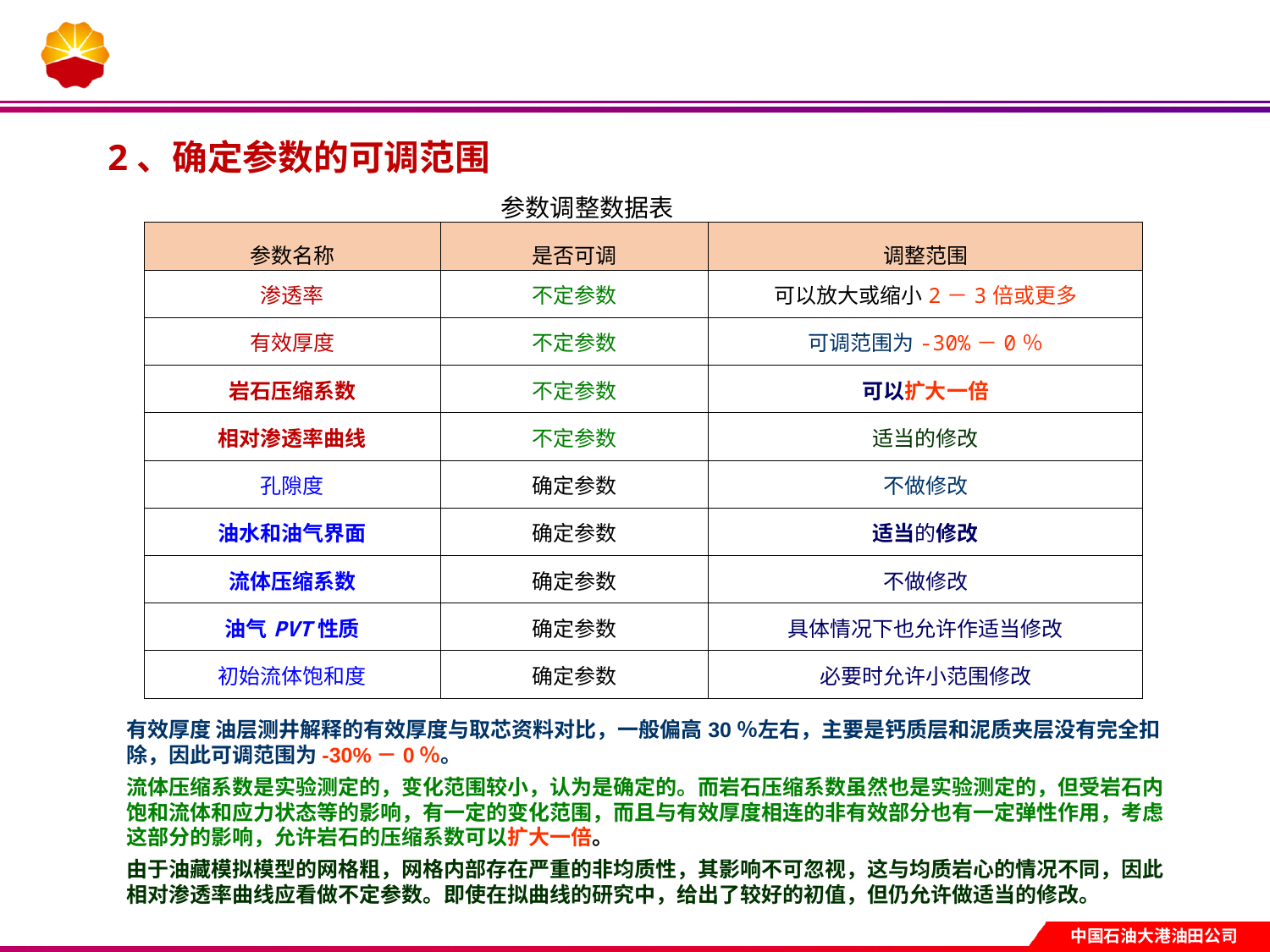

2、确定参数的可调范围
参数调整数据表
| 参数名称 | 是否可调 | 调整范围 |
| --- | --- | --- |
| 渗透率 | 不定参数 | 可以放大或缩小2－3倍或更多 |
| 有效厚度 | 不定参数 | 可调范围为-30%－0％ |
| 岩石压缩系数 | 不定参数 | 可以扩大一倍 |
| 相对渗透率曲线 | 不定参数 | 适当的修改 |
| 孔隙度 | 确定参数 | 不做修改 |
| 油水和油气界面 | 确定参数 | 适当的修改 |
| 流体压缩系数 | 确定参数 | 不做修改 |
| 油气PVT性质 | 确定参数 | 具体情况下也允许作适当修改 |
| 初始流体饱和度 | 确定参数 | 必要时允许小范围修改 |
有效厚度 油层测井解释的有效厚度与取芯资料对比，一般偏高30％左右，主要是钙质层和泥质夹层没有完全扣除，因此可调范围为-30%－0％。
流体压缩系数是实验测定的，变化范围较小，认为是确定的。而岩石压缩系数虽然也是实验测定的，但受岩石内饱和流体和应力状态等的影响，有一定的变化范围，而且与有效厚度相连的非有效部分也有一定弹性作用，考虑这部分的影响，允许岩石的压缩系数可以扩大一倍。
由于油藏模拟模型的网格粗，网格内部存在严重的非均质性，其影响不可忽视，这与均质岩心的情况不同，因此相对渗透率曲线应看做不定参数。即使在拟曲线的研究中，给出了较好的初值，但仍允许做适当的修改。